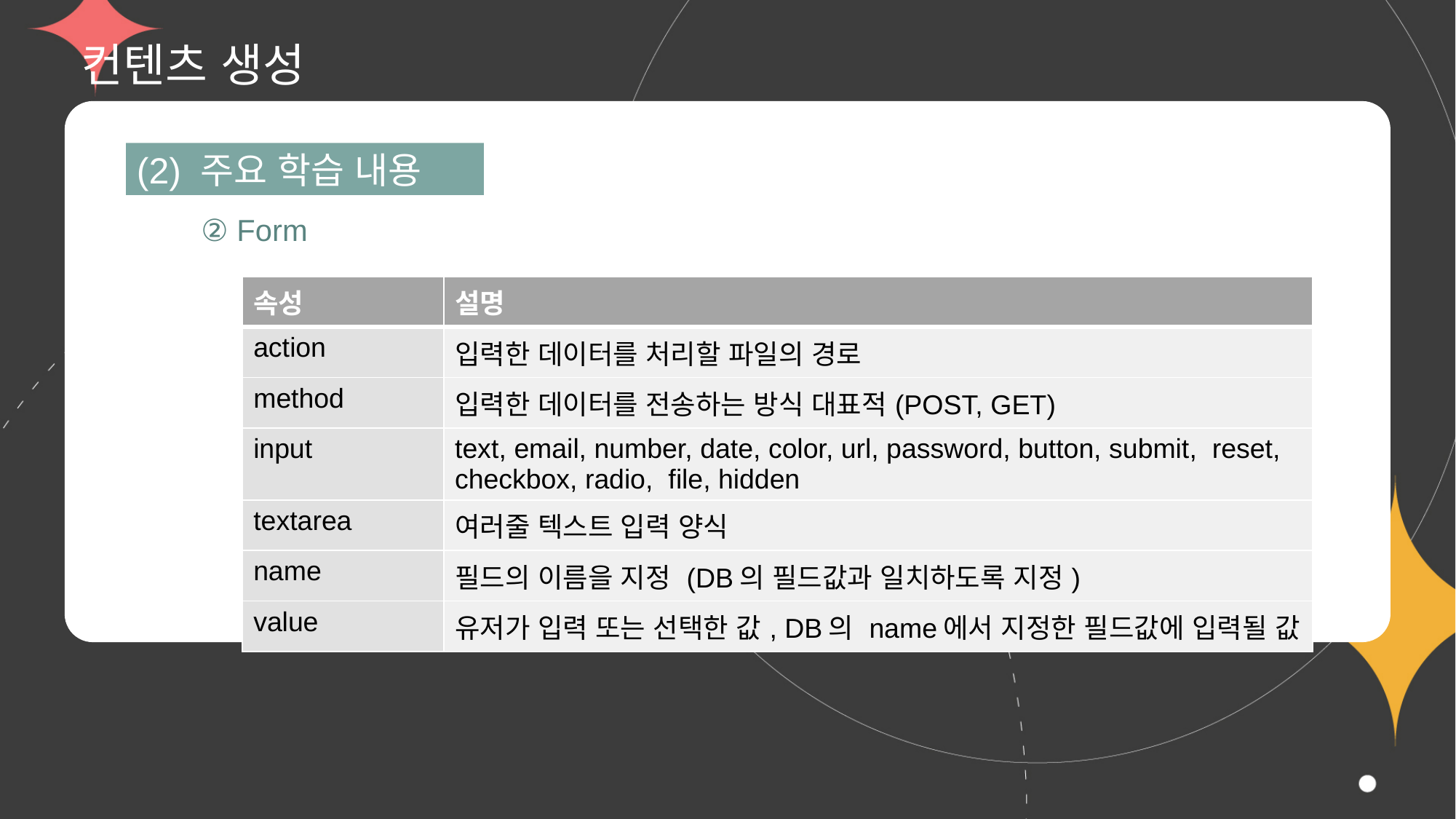

# 컨텐츠 생성
(2) 주요 학습 내용
② Form
| 속성 | 설명 |
| --- | --- |
| action | 입력한 데이터를 처리할 파일의 경로 |
| method | 입력한 데이터를 전송하는 방식 대표적(POST, GET) |
| input | text, email, number, date, color, url, password, button, submit, reset, checkbox, radio, file, hidden |
| textarea | 여러줄 텍스트 입력 양식 |
| name | 필드의 이름을 지정 (DB의 필드값과 일치하도록 지정) |
| value | 유저가 입력 또는 선택한 값, DB의 name에서 지정한 필드값에 입력될 값 |